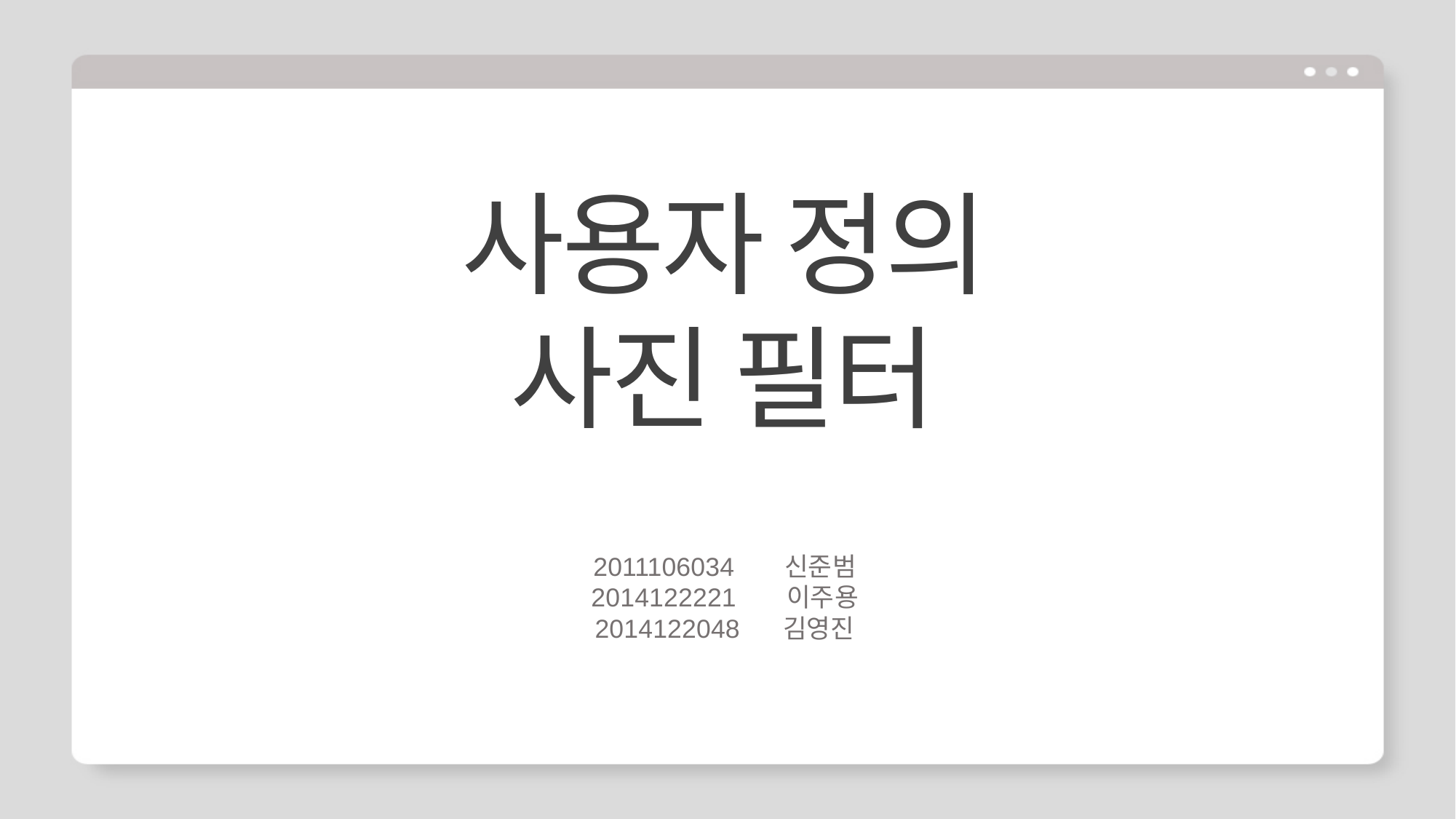

사용자 정의 사진 필터
2011106034      신준범
2014122221      이주용
2014122048     김영진